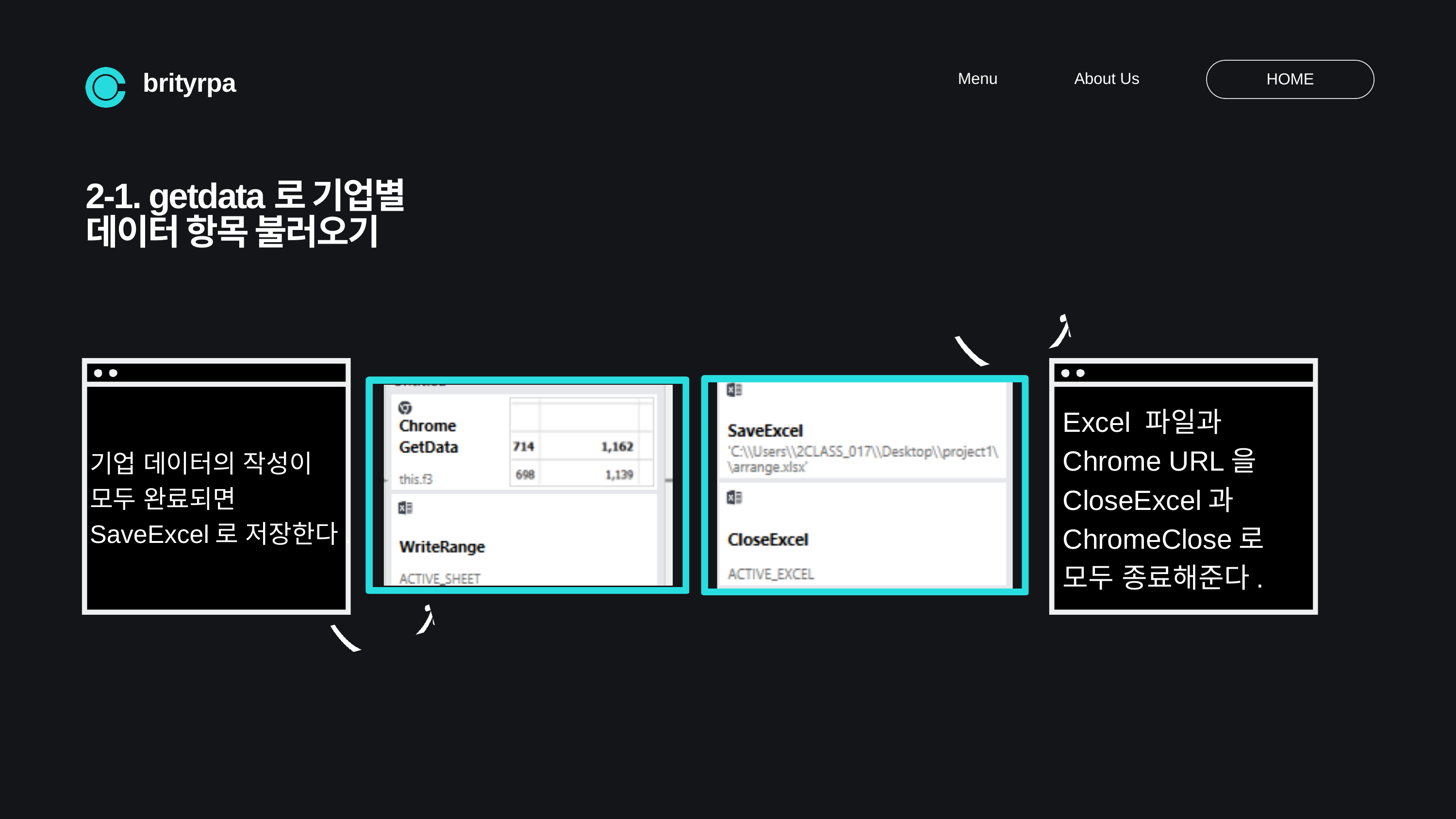

Menu
About Us
HOME
brityrpa
2-1. getdata로 기업별
데이터 항목 불러오기

Excel 파일과 Chrome URL을 CloseExcel과 ChromeClose로
모두 종료해준다.
기업 데이터의 작성이
모두 완료되면 SaveExcel로 저장한다.